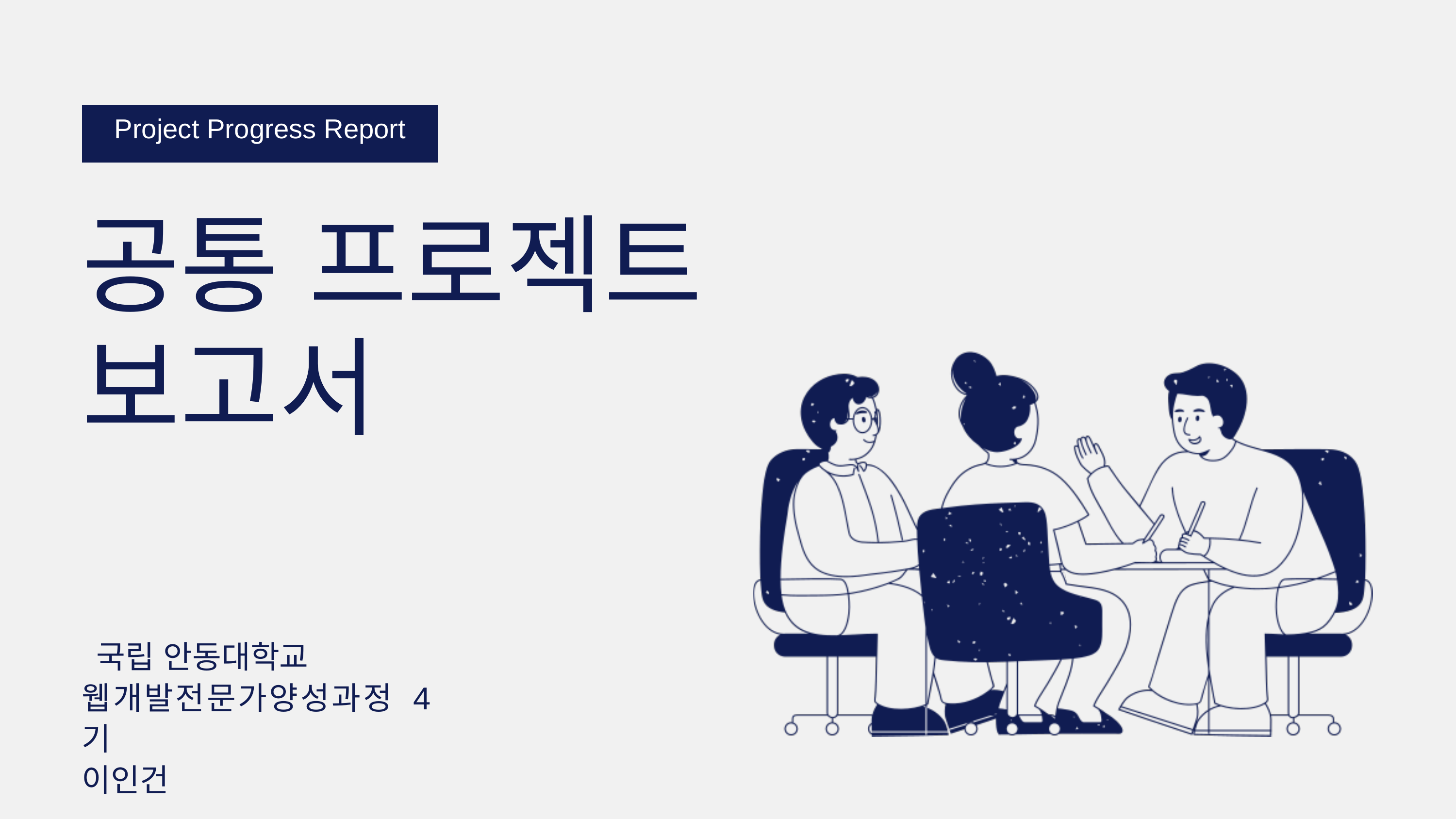

Project Progress Report
공통 프로젝트
보고서

 국립 안동대학교
웹개발전문가양성과정 4기
이인건